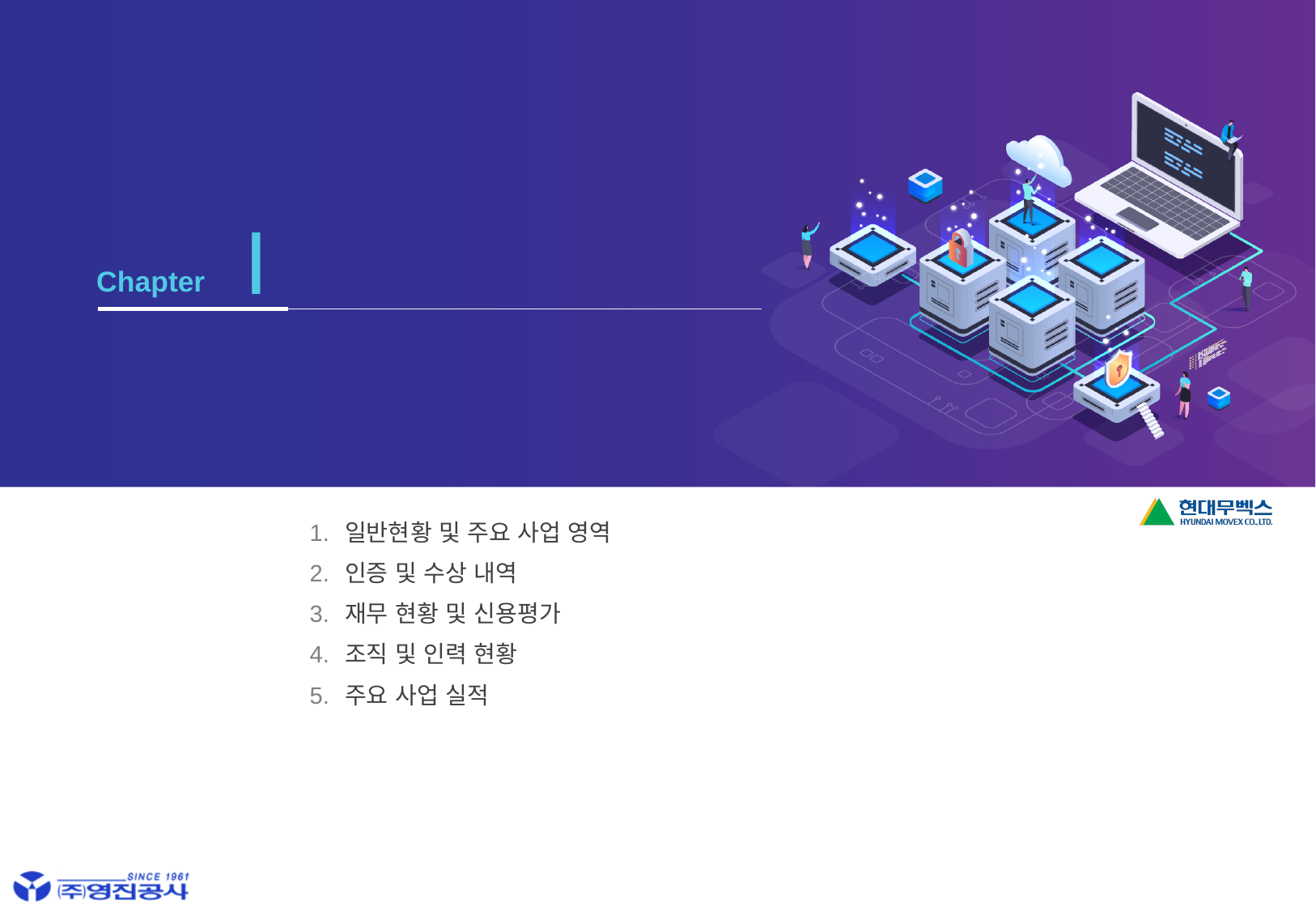

Ⅰ
Chapter
업체 일반
일반현황 및 주요 사업 영역
인증 및 수상 내역
재무 현황 및 신용평가
조직 및 인력 현황
주요 사업 실적